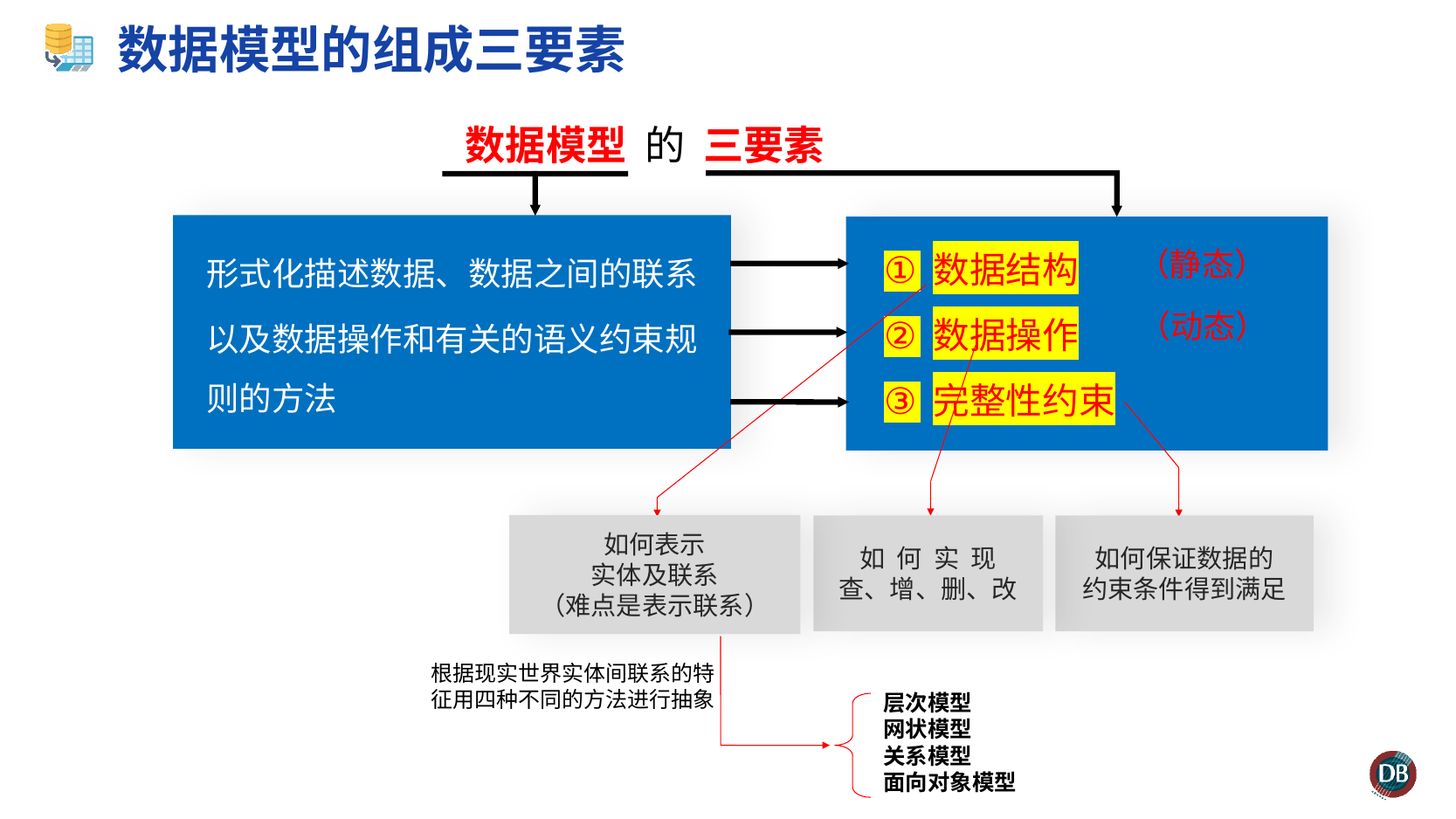

# 数据模型的组成三要素
数据模型  的  三要素

形式化描述数据、数据之间的联系
以及数据操作和有关的语义约束规则的方法

数据结构
数据操作
完整性约束
（静态）

（动态）

如何表示
实体及联系
（难点是表示联系）
如  何  实  现
查、增、删、改
如何保证数据的
约束条件得到满足

根据现实世界实体间联系的特征用四种不同的方法进行抽象
层次模型
网状模型
关系模型
面向对象模型